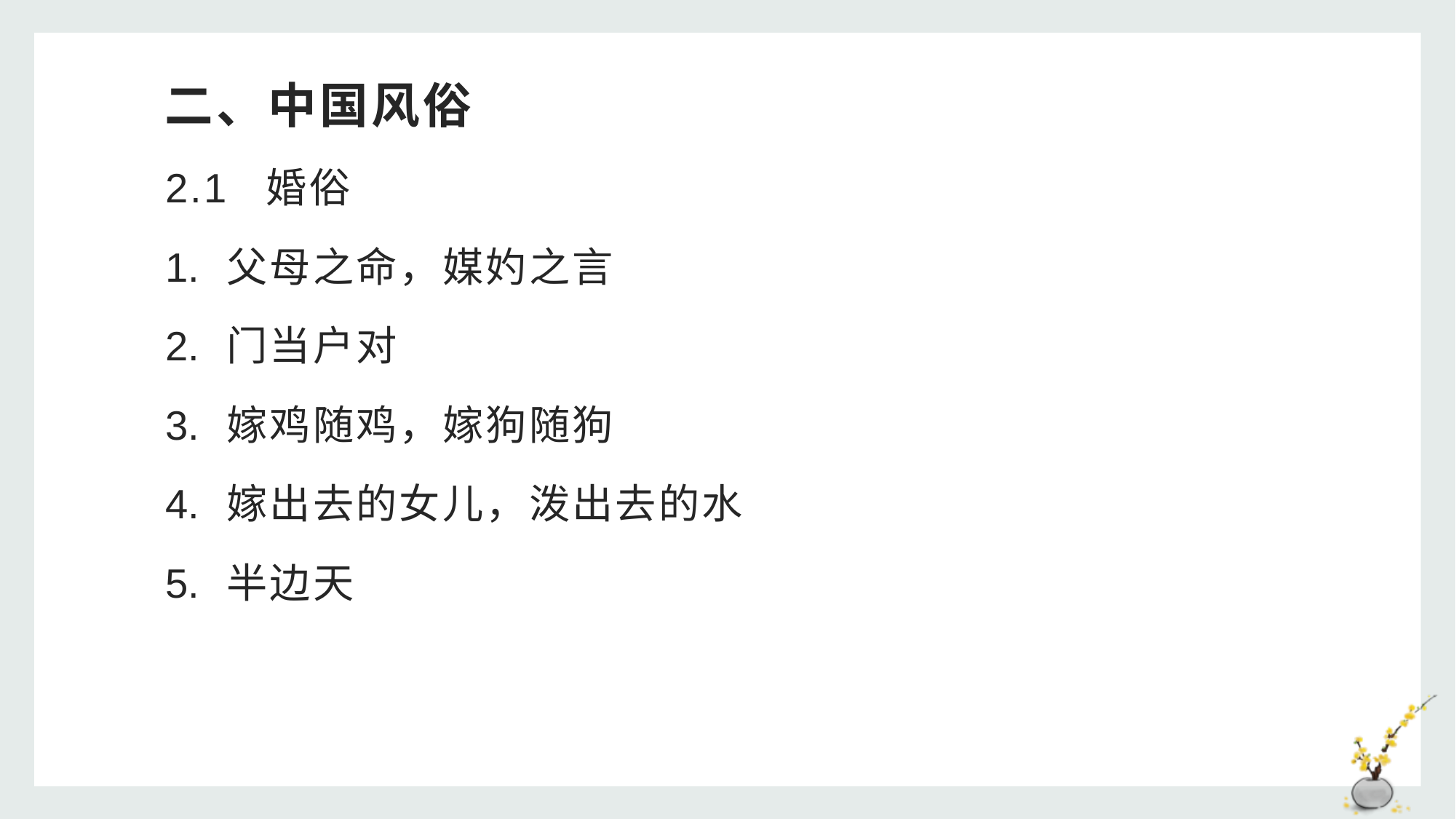

# 二、中国风俗
2.1  婚俗
父母之命，媒妁之言
门当户对
嫁鸡随鸡，嫁狗随狗
嫁出去的女儿，泼出去的水
半边天